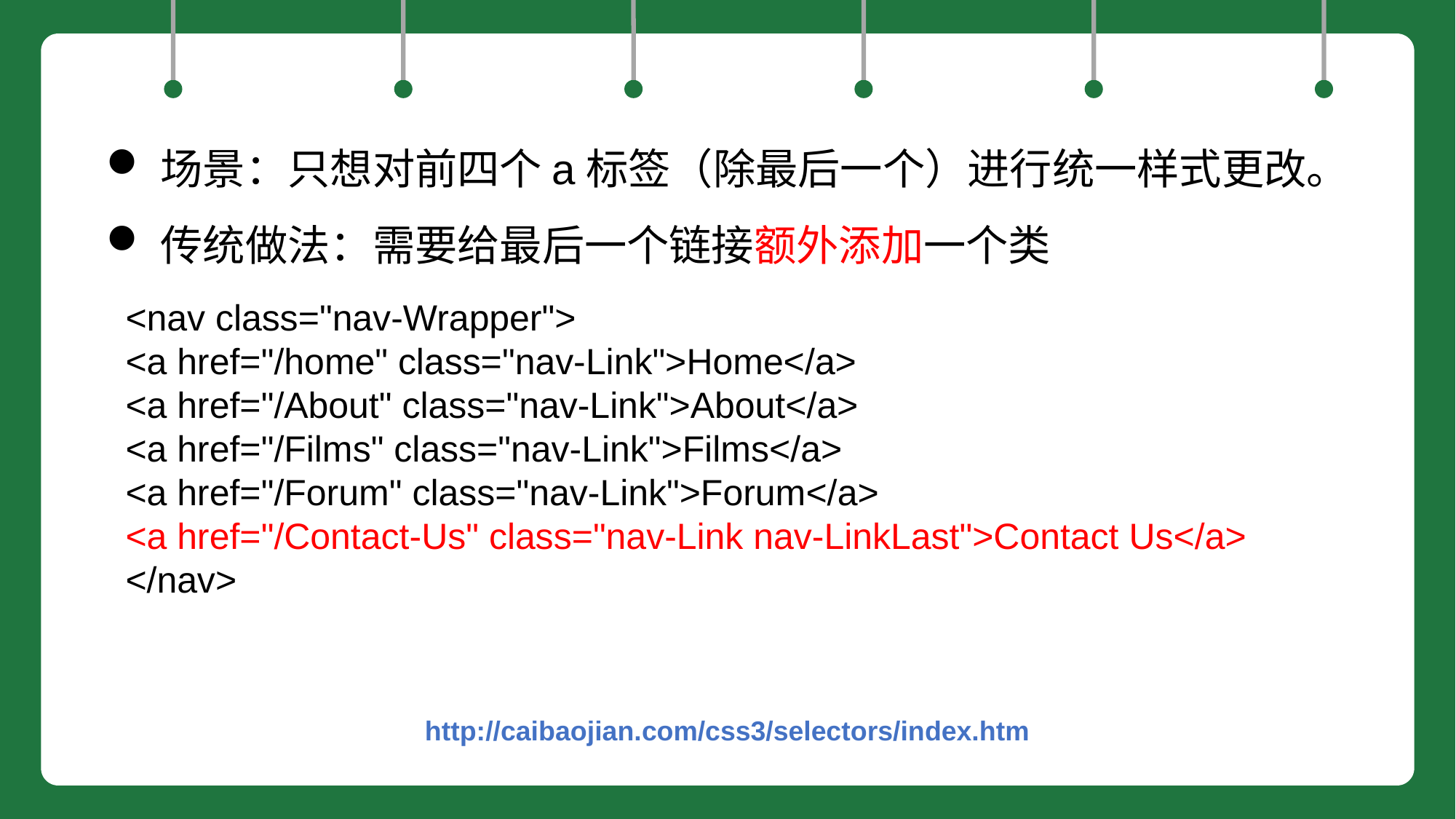

场景：只想对前四个a标签（除最后一个）进行统一样式更改。
传统做法：需要给最后一个链接额外添加一个类
<nav class="nav-Wrapper">
<a href="/home" class="nav-Link">Home</a>
<a href="/About" class="nav-Link">About</a>
<a href="/Films" class="nav-Link">Films</a>
<a href="/Forum" class="nav-Link">Forum</a>
<a href="/Contact-Us" class="nav-Link nav-LinkLast">Contact Us</a>
</nav>
http://caibaojian.com/css3/selectors/index.htm